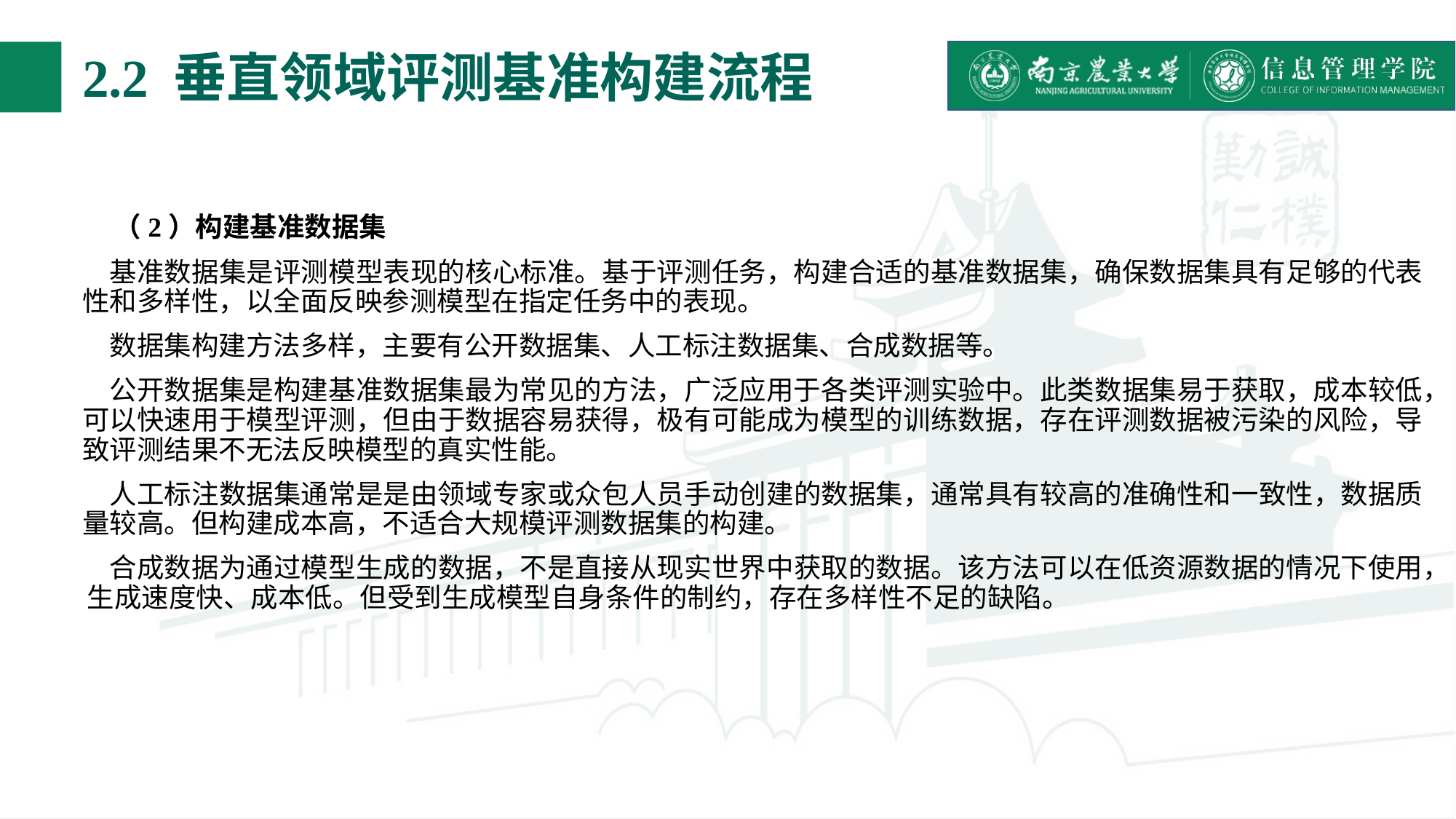

# 2.2 垂直领域评测基准构建流程
（2）构建基准数据集
基准数据集是评测模型表现的核心标准。基于评测任务，构建合适的基准数据集，确保数据集具有足够的代表性和多样性，以全面反映参测模型在指定任务中的表现。
数据集构建方法多样，主要有公开数据集、人工标注数据集、合成数据等。
公开数据集是构建基准数据集最为常见的方法，广泛应用于各类评测实验中。此类数据集易于获取，成本较低，可以快速用于模型评测，但由于数据容易获得，极有可能成为模型的训练数据，存在评测数据被污染的风险，导致评测结果不无法反映模型的真实性能。
人工标注数据集通常是是由领域专家或众包人员手动创建的数据集，通常具有较高的准确性和一致性，数据质量较高。但构建成本高，不适合大规模评测数据集的构建。
合成数据为通过模型生成的数据，不是直接从现实世界中获取的数据。该方法可以在低资源数据的情况下使用，生成速度快、成本低。但受到生成模型自身条件的制约，存在多样性不足的缺陷。